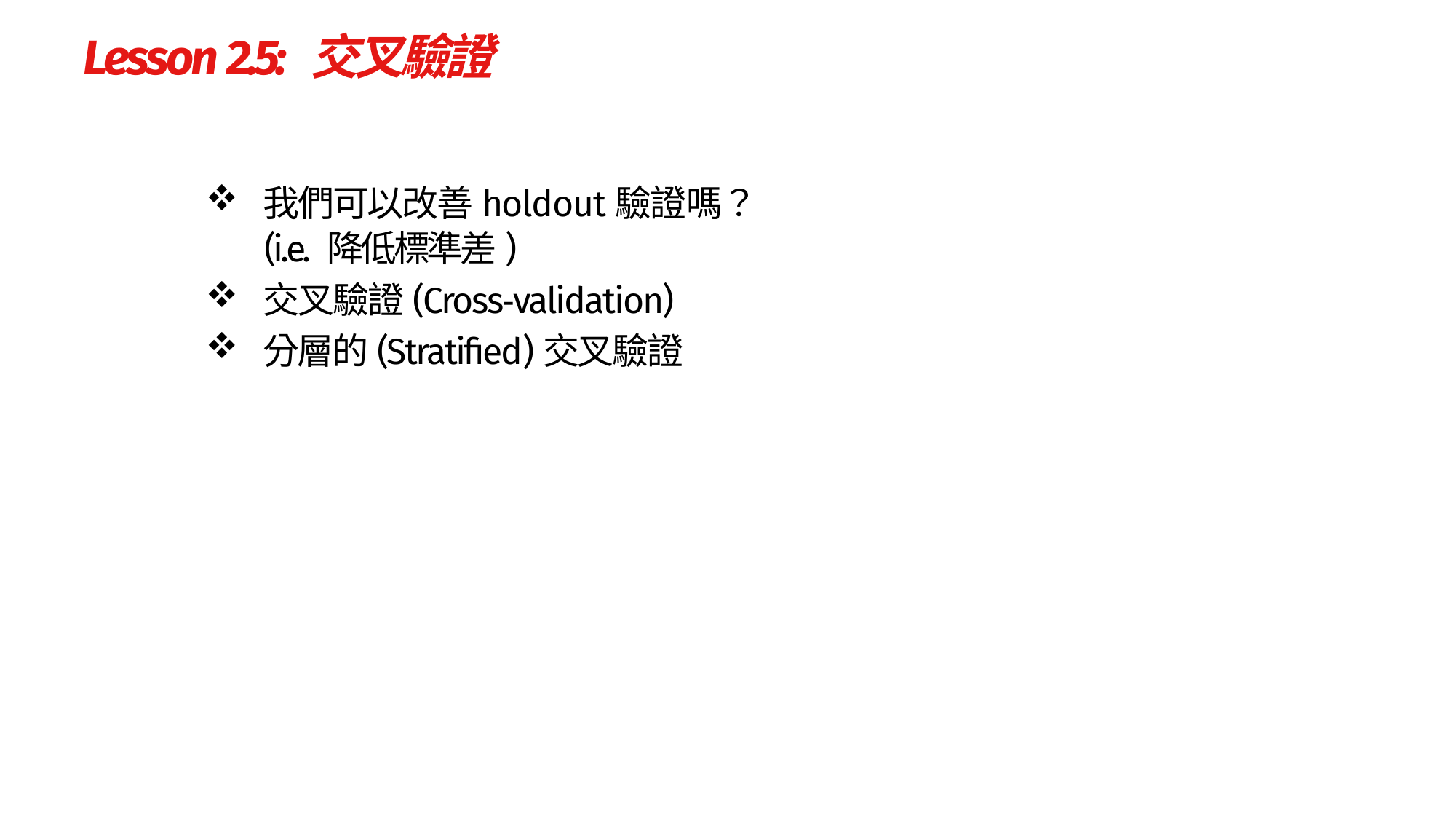

# Lesson 2.5: 交叉驗證
我們可以改善holdout驗證嗎？
	(i.e. 降低標準差)
交叉驗證(Cross‐validation)
分層的(Stratified)交叉驗證